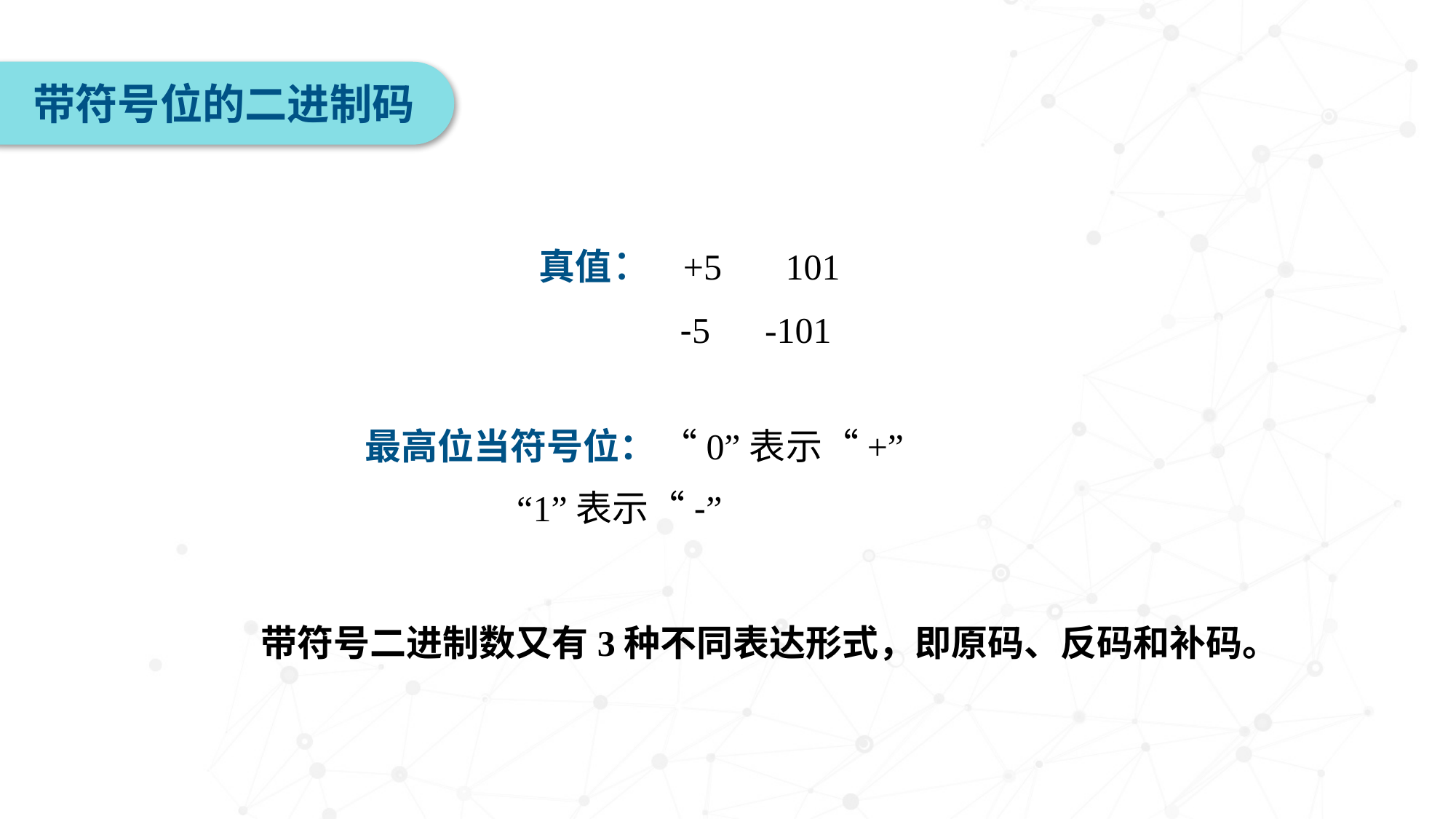

带符号位的二进制码
真值：  +5       101
                -5      -101
   最高位当符号位： “0”表示“+”
                  “1”表示“-”
带符号二进制数又有3种不同表达形式，即原码、反码和补码。
32